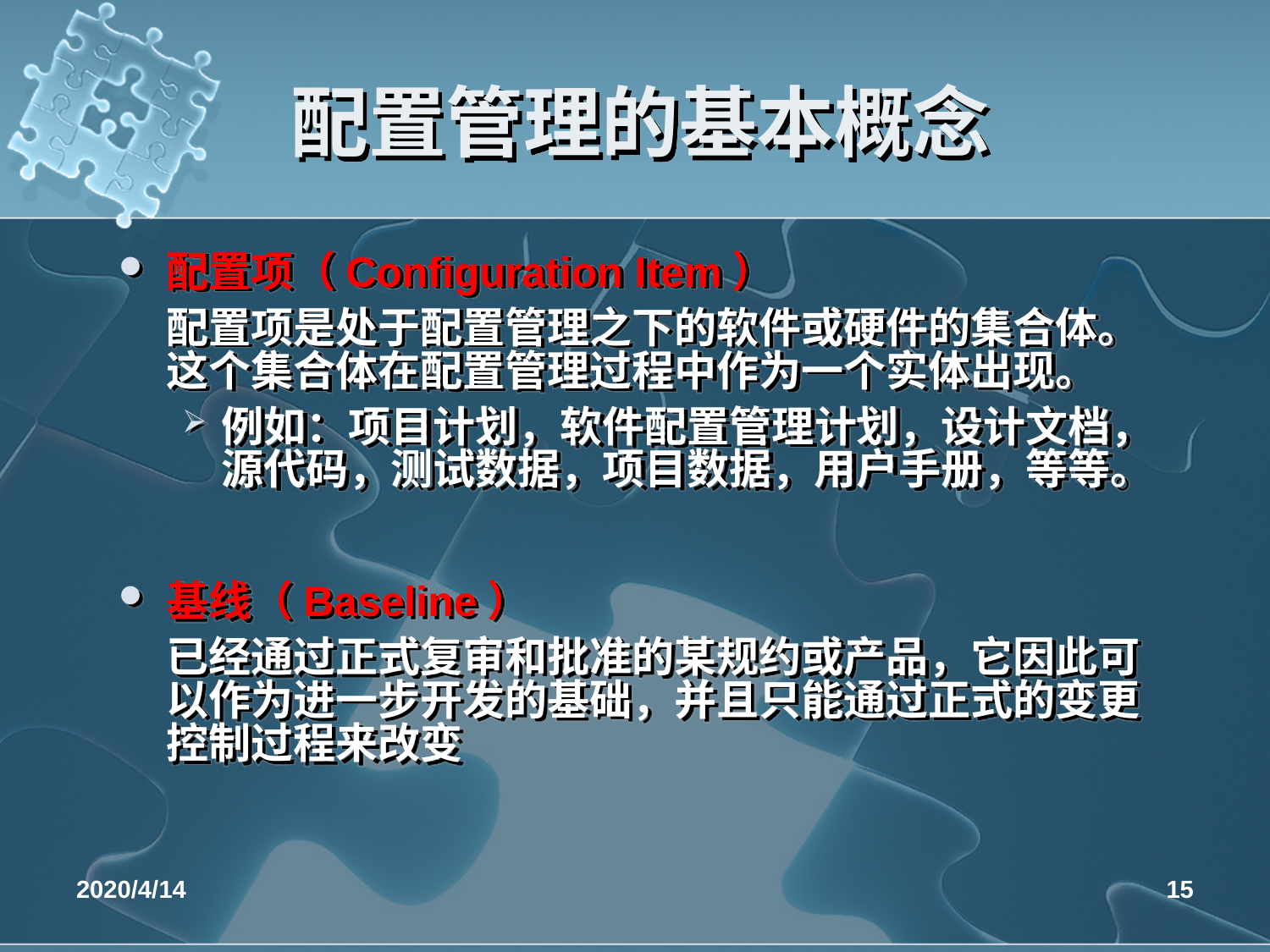

# 配置管理的基本概念
配置项（Configuration Item）
	配置项是处于配置管理之下的软件或硬件的集合体。这个集合体在配置管理过程中作为一个实体出现。
例如：项目计划，软件配置管理计划，设计文档，源代码，测试数据，项目数据，用户手册，等等。

基线（Baseline）
	已经通过正式复审和批准的某规约或产品，它因此可以作为进一步开发的基础，并且只能通过正式的变更控制过程来改变

2020/4/14
15